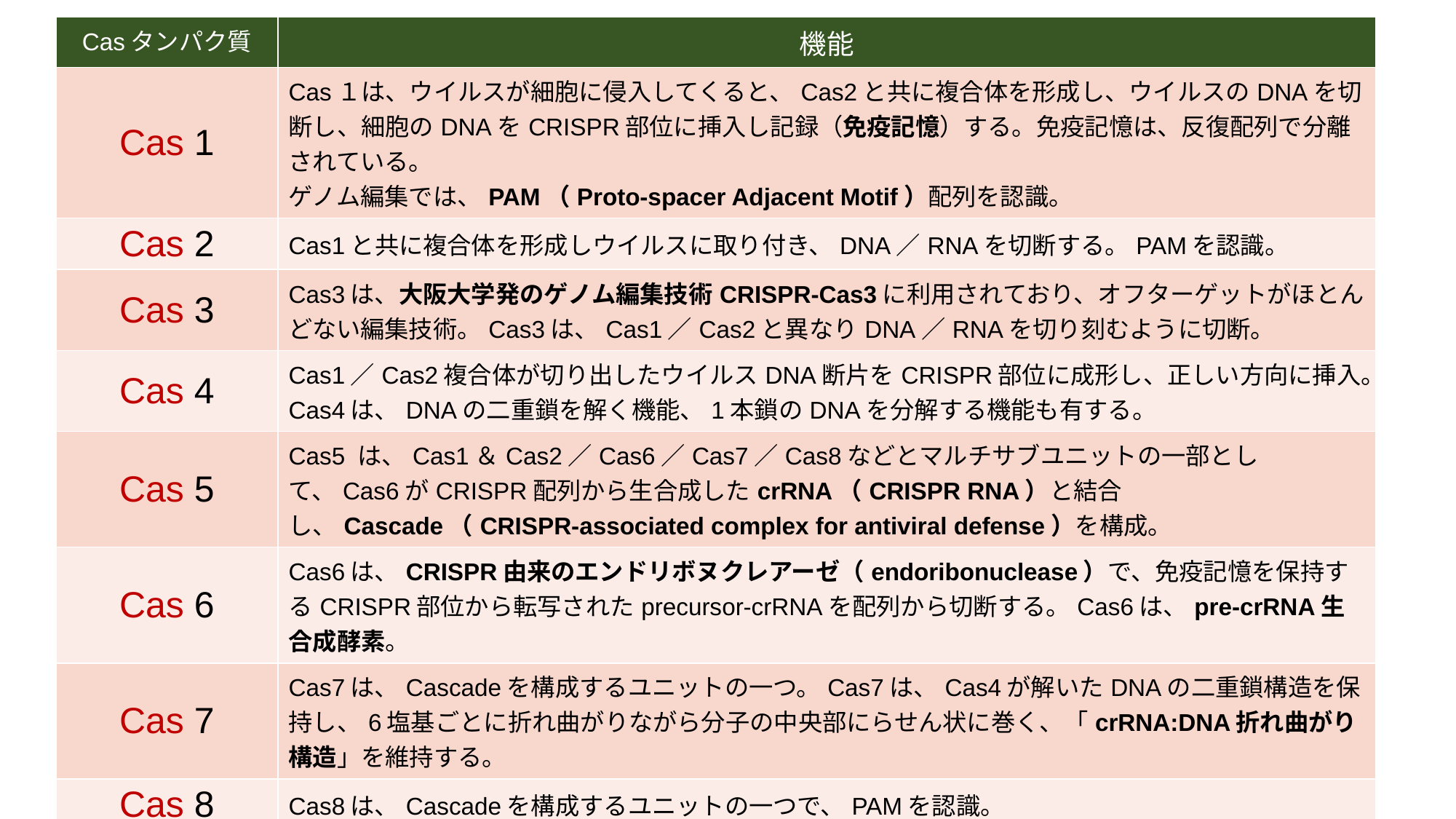

| Casタンパク質 | 機能 |
| --- | --- |
| Cas 1 | Cas１は、ウイルスが細胞に侵入してくると、Cas2と共に複合体を形成し、ウイルスのDNAを切断し、細胞のDNAをCRISPR部位に挿入し記録（免疫記憶）する。免疫記憶は、反復配列で分離されている。 ゲノム編集では、PAM（Proto-spacer Adjacent Motif）配列を認識。 |
| Cas 2 | Cas1と共に複合体を形成しウイルスに取り付き、DNA／RNAを切断する。PAMを認識。 |
| Cas 3 | Cas3は、大阪大学発のゲノム編集技術CRISPR-Cas3に利用されており、オフターゲットがほとんどない編集技術。Cas3は、Cas1／Cas2と異なりDNA／RNAを切り刻むように切断。 |
| Cas 4 | Cas1／Cas2複合体が切り出したウイルスDNA断片をCRISPR部位に成形し、正しい方向に挿入。 Cas4は、DNAの二重鎖を解く機能、1本鎖のDNAを分解する機能も有する。 |
| Cas 5 | Cas5 は、Cas1＆Cas2／Cas6／Cas7／Cas8などとマルチサブユニットの一部として、Cas6がCRISPR配列から生合成したcrRNA（CRISPR RNA）と結合し、Cascade（CRISPR-associated complex for antiviral defense）を構成。 |
| Cas 6 | Cas6は、CRISPR由来のエンドリボヌクレアーゼ（endoribonuclease）で、免疫記憶を保持するCRISPR部位から転写されたprecursor-crRNAを配列から切断する。Cas6は、pre-crRNA生合成酵素。 |
| Cas 7 | Cas7は、Cascadeを構成するユニットの一つ。Cas7は、Cas4が解いたDNAの二重鎖構造を保持し、6塩基ごとに折れ曲がりながら分子の中央部にらせん状に巻く、「crRNA:DNA折れ曲がり構造」を維持する。 |
| Cas 8 | Cas8は、Cascadeを構成するユニットの一つで、PAMを認識。 |
| Cas 9 | Cas9は、guide RNA（gRNA）とリボ核タンパク質（Ribonucleoprotein：RNP）複合体を形成。DNA配列とgRNAを照合して標的部位を認識し、PAM（NGG）配列から3塩基以内でDNAを切断。 |
| Cas 10 | Cas10は、DNAポリメラーゼおよびヌクレオチドシクラーゼを含む複合体。CRISPR-Cas10として生物圏で最も豊富なファージの遺伝操作に関する研究が進展。病原性ファージなど原核生物ゲノム編集技術。 |
| Cas 11 | RNP複合体（標的配列を認識する）を構成する。SubunitのメインはCas5とCas7でCas11はSmall Subunitの一つ。 |
| Cas 12a | ゲノム編集用に開発されたCasタンパク質で別名Cpf1。Cas9は二本鎖DNAを垂直に切断するが、Cas12aは、切断面5’突出末端をつくる。Cas9、Cas12bと共にヒトゲノム編集のプラットフォームの一つ。 |
| Cas 12b | ヒトゲノム編集プラットフォームの一つ。Cas9やCas12aより小さいのでアデノ随伴ウイルスなどを用いたウイルスベクターによるヒト細胞へのデリバリー・ツールの可能性。 |
| Cas 13 | RNA編集Casタンパク質（Cas13a、C2c2）。Cas13のサブタイプには、Cas13a、Cas13b、Cas13c、Cas13dがある。Cas13bを利用した技術には、A-to-I塩基置換法REPAIR、SHERLOCKがある。 |